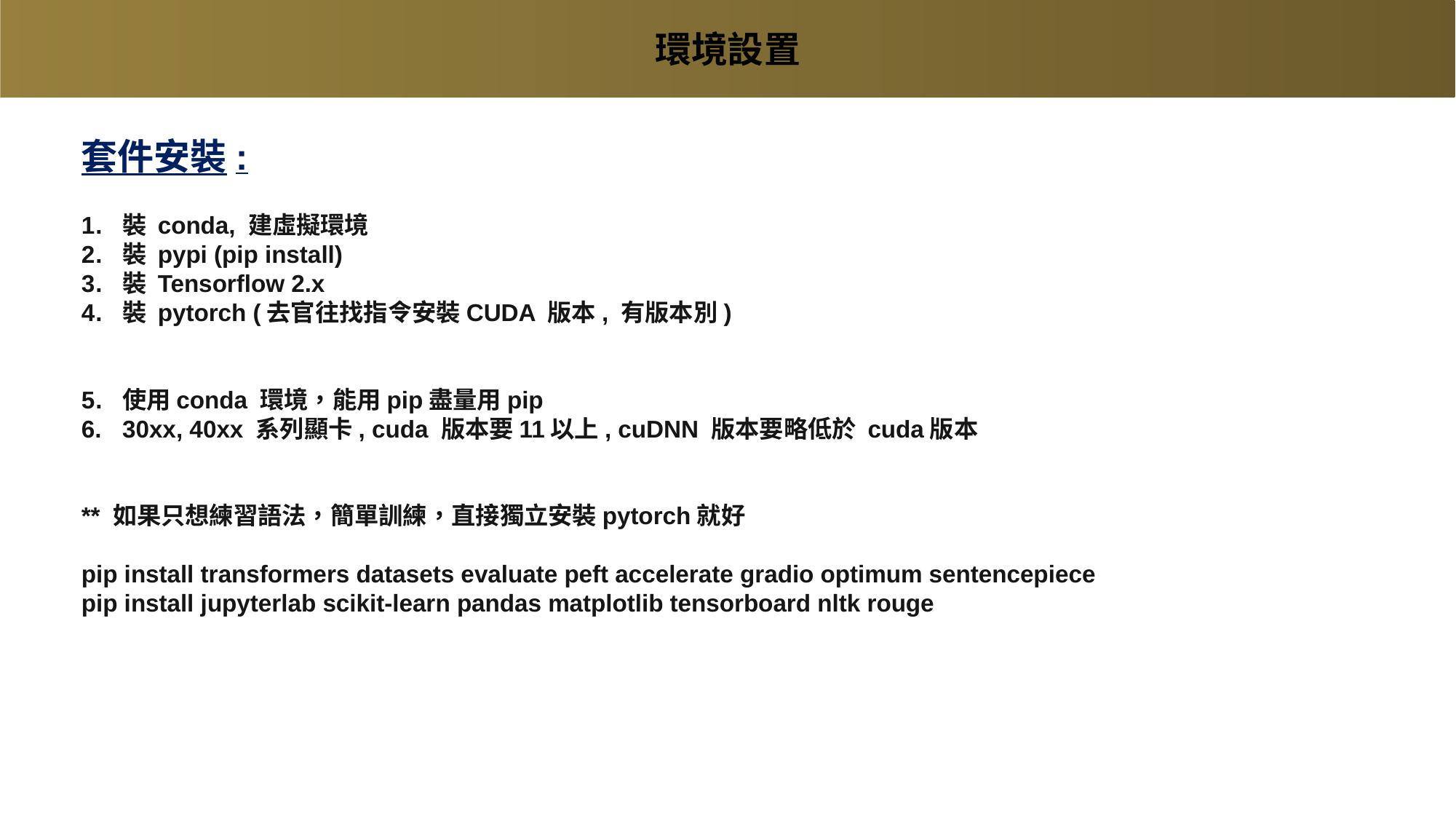

環境設置
套件安裝:
裝 conda, 建虛擬環境
裝 pypi (pip install)
裝 Tensorflow 2.x
裝 pytorch (去官往找指令安裝CUDA 版本, 有版本別)

使用conda 環境，能用pip盡量用pip
30xx, 40xx 系列顯卡, cuda 版本要11以上, cuDNN 版本要略低於 cuda版本

** 如果只想練習語法，簡單訓練，直接獨立安裝pytorch就好

pip install transformers datasets evaluate peft accelerate gradio optimum sentencepiece
pip install jupyterlab scikit-learn pandas matplotlib tensorboard nltk rouge